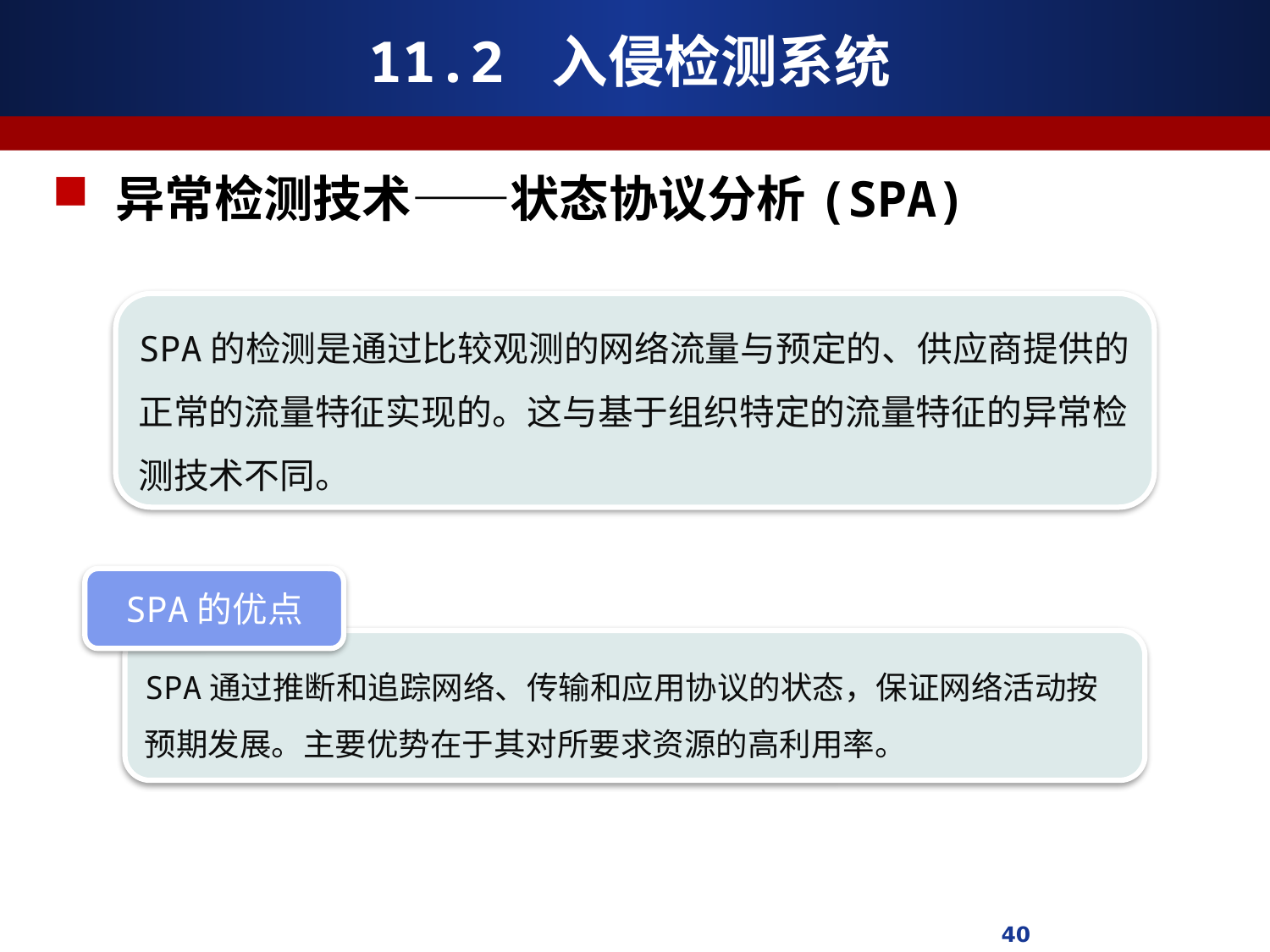

# 11.2 入侵检测系统
异常检测技术——状态协议分析(SPA)
SPA的检测是通过比较观测的网络流量与预定的、供应商提供的正常的流量特征实现的。这与基于组织特定的流量特征的异常检测技术不同。
SPA的优点
SPA通过推断和追踪网络、传输和应用协议的状态，保证网络活动按预期发展。主要优势在于其对所要求资源的高利用率。
40